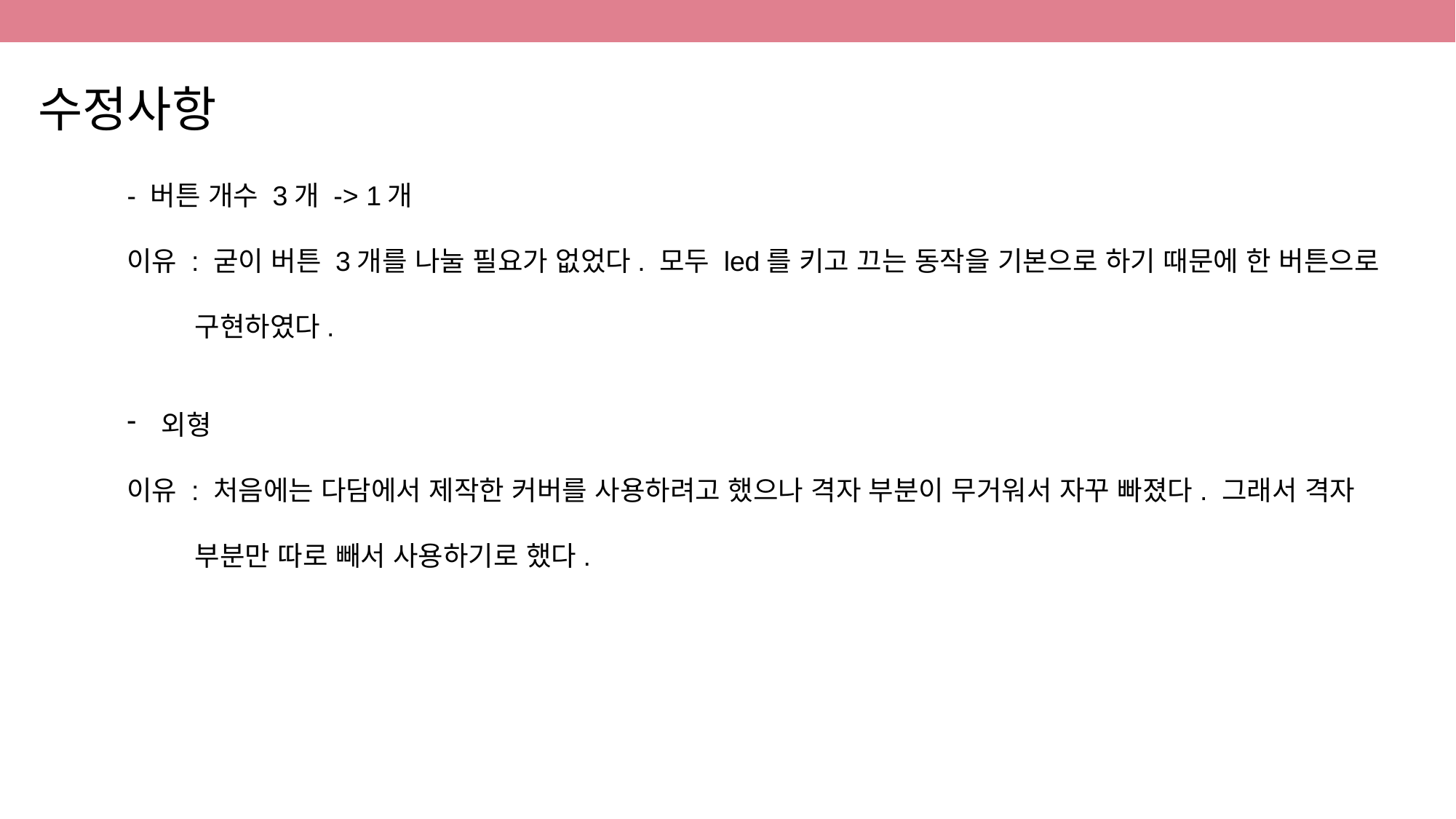

수정사항
- 버튼 개수 3개 -> 1개

이유 : 굳이 버튼 3개를 나눌 필요가 없었다. 모두 led를 키고 끄는 동작을 기본으로 하기 때문에 한 버튼으로

        구현하였다.

외형

이유 : 처음에는 다담에서 제작한 커버를 사용하려고 했으나 격자 부분이 무거워서 자꾸 빠졌다. 그래서 격자

        부분만 따로 빼서 사용하기로 했다.